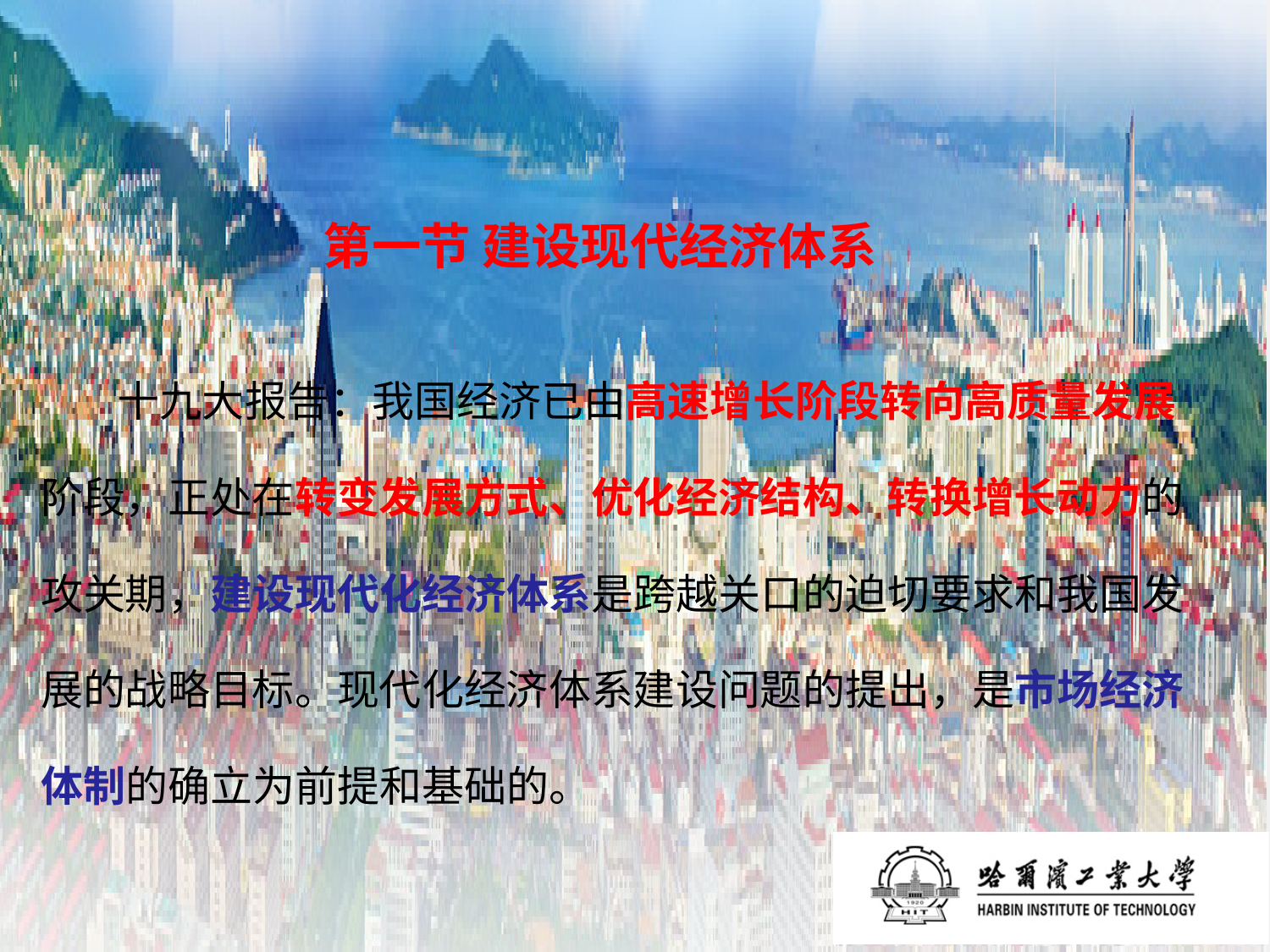

# 第一节 建设现代经济体系
       十九大报告：我国经济已由高速增长阶段转向高质量发展阶段，正处在转变发展方式、优化经济结构、转换增长动力的攻关期，建设现代化经济体系是跨越关口的迫切要求和我国发展的战略目标。现代化经济体系建设问题的提出，是市场经济体制的确立为前提和基础的。